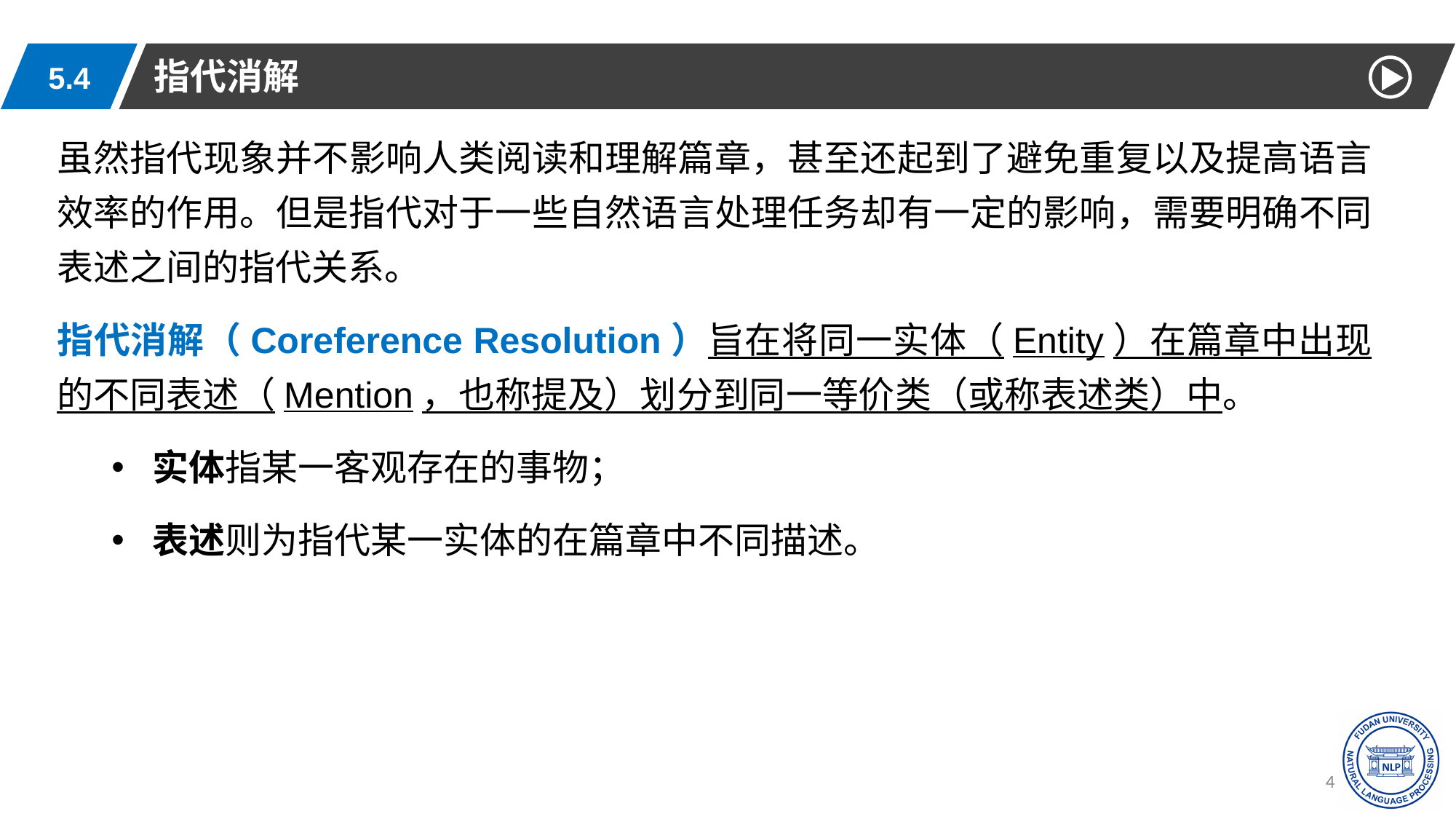

指代消解
5.4

虽然指代现象并不影响人类阅读和理解篇章，甚至还起到了避免重复以及提高语言效率的作用。但是指代对于一些自然语言处理任务却有一定的影响，需要明确不同表述之间的指代关系。
指代消解（Coreference Resolution）旨在将同一实体（Entity）在篇章中出现的不同表述（Mention，也称提及）划分到同一等价类（或称表述类）中。
实体指某一客观存在的事物；
表述则为指代某一实体的在篇章中不同描述。
46